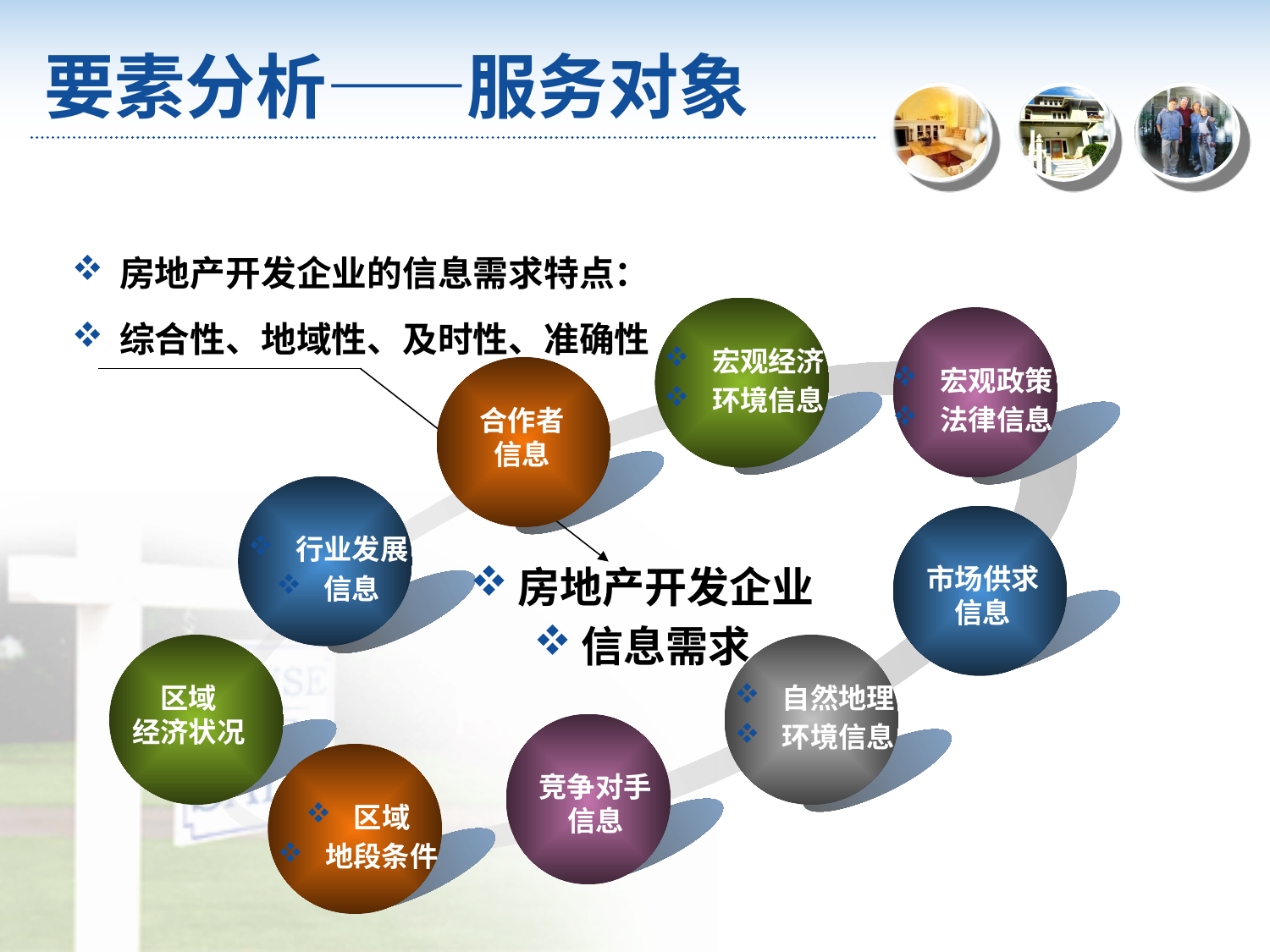

# 要素分析——服务对象
房地产开发企业的信息需求特点：
综合性、地域性、及时性、准确性

宏观经济
环境信息
宏观政策
法律信息

行业发展
信息
房地产开发企业
信息需求

自然地理
环境信息

区域
地段条件

合作者
信息

市场供求
信息

区域
经济状况

竞争对手
信息